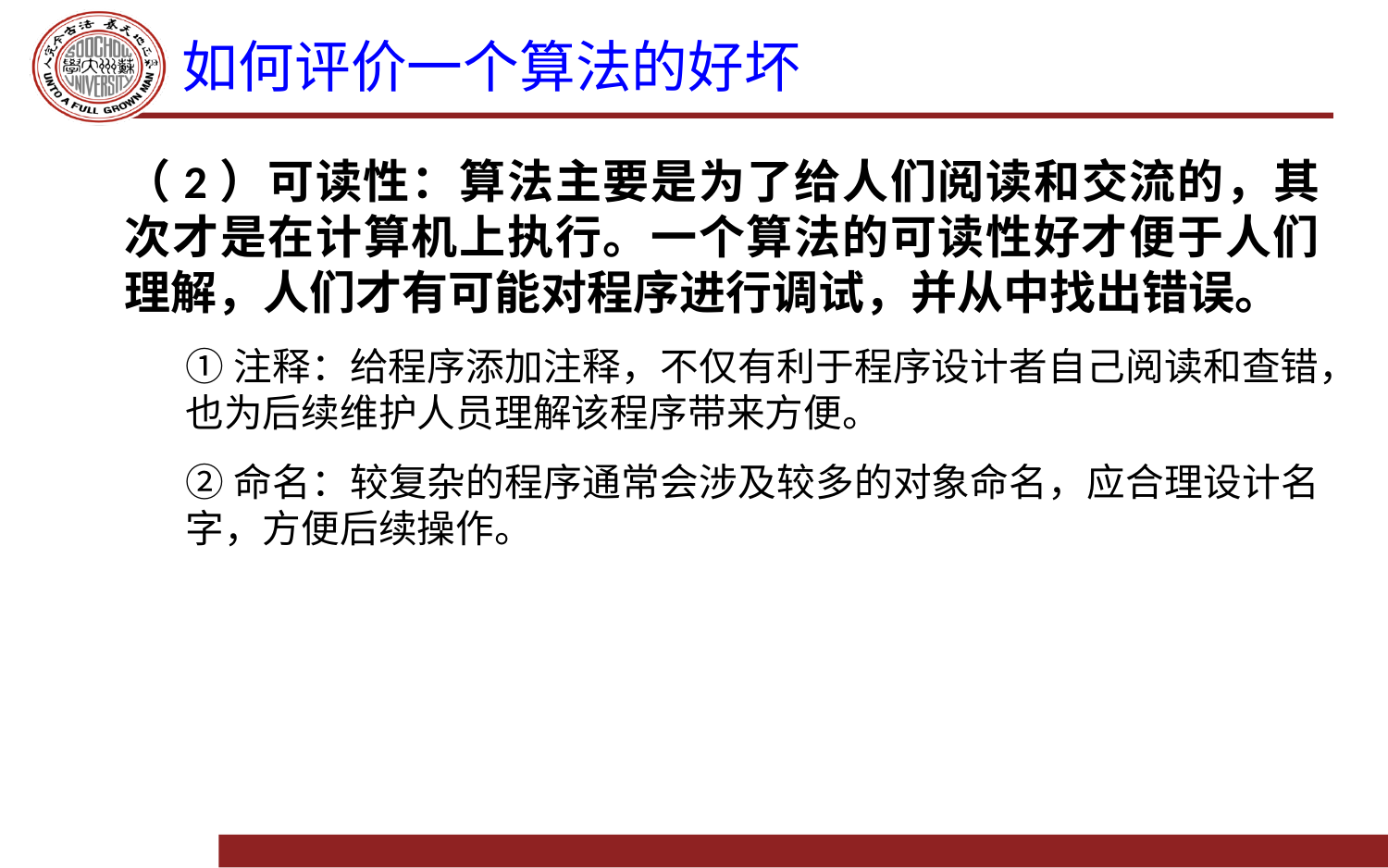

# 如何评价一个算法的好坏
（2）可读性：算法主要是为了给人们阅读和交流的，其次才是在计算机上执行。一个算法的可读性好才便于人们理解，人们才有可能对程序进行调试，并从中找出错误。
①注释：给程序添加注释，不仅有利于程序设计者自己阅读和查错，也为后续维护人员理解该程序带来方便。
②命名：较复杂的程序通常会涉及较多的对象命名，应合理设计名字，方便后续操作。